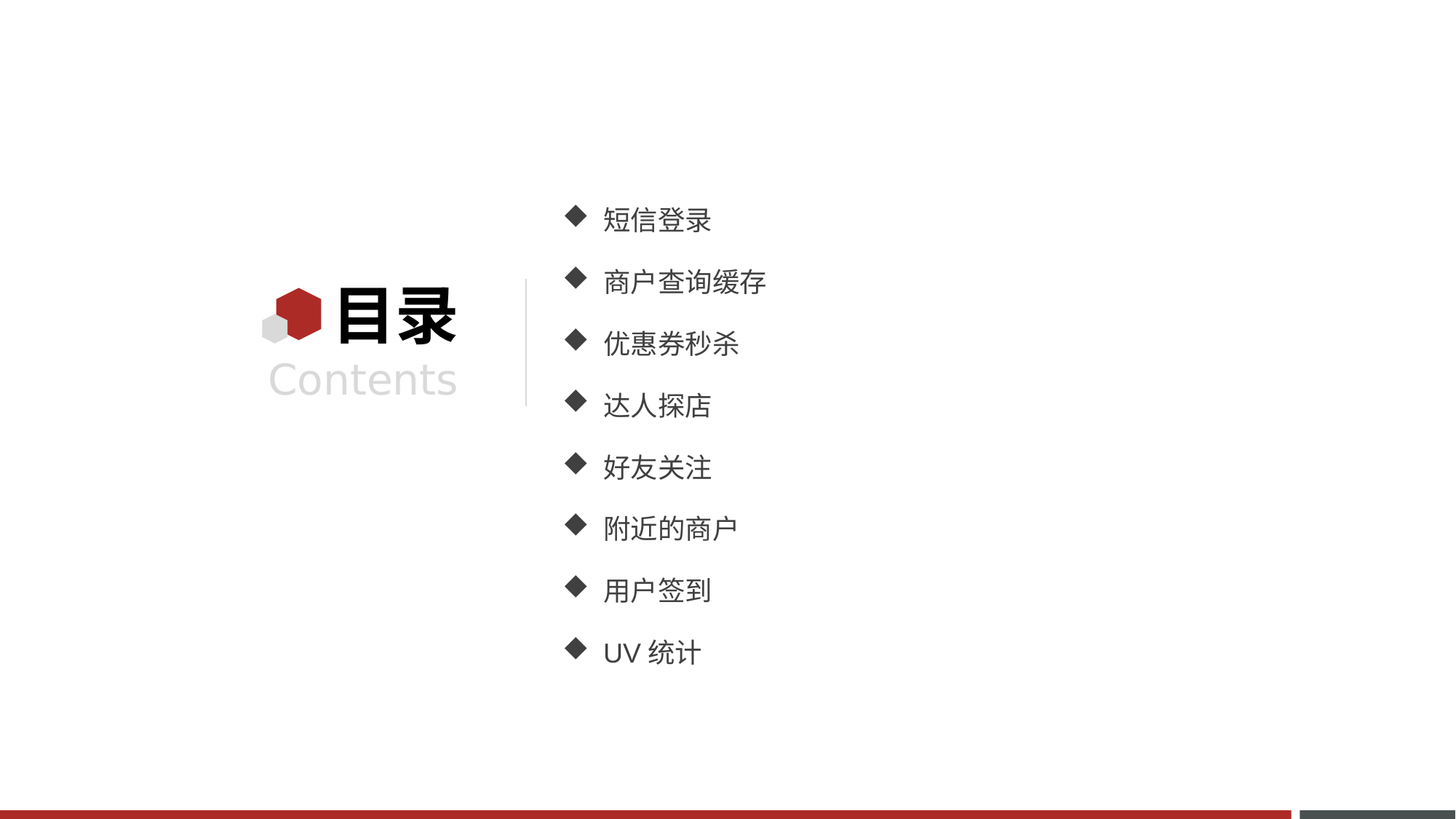

短信登录
商户查询缓存
优惠券秒杀
达人探店
好友关注
附近的商户
用户签到
UV统计